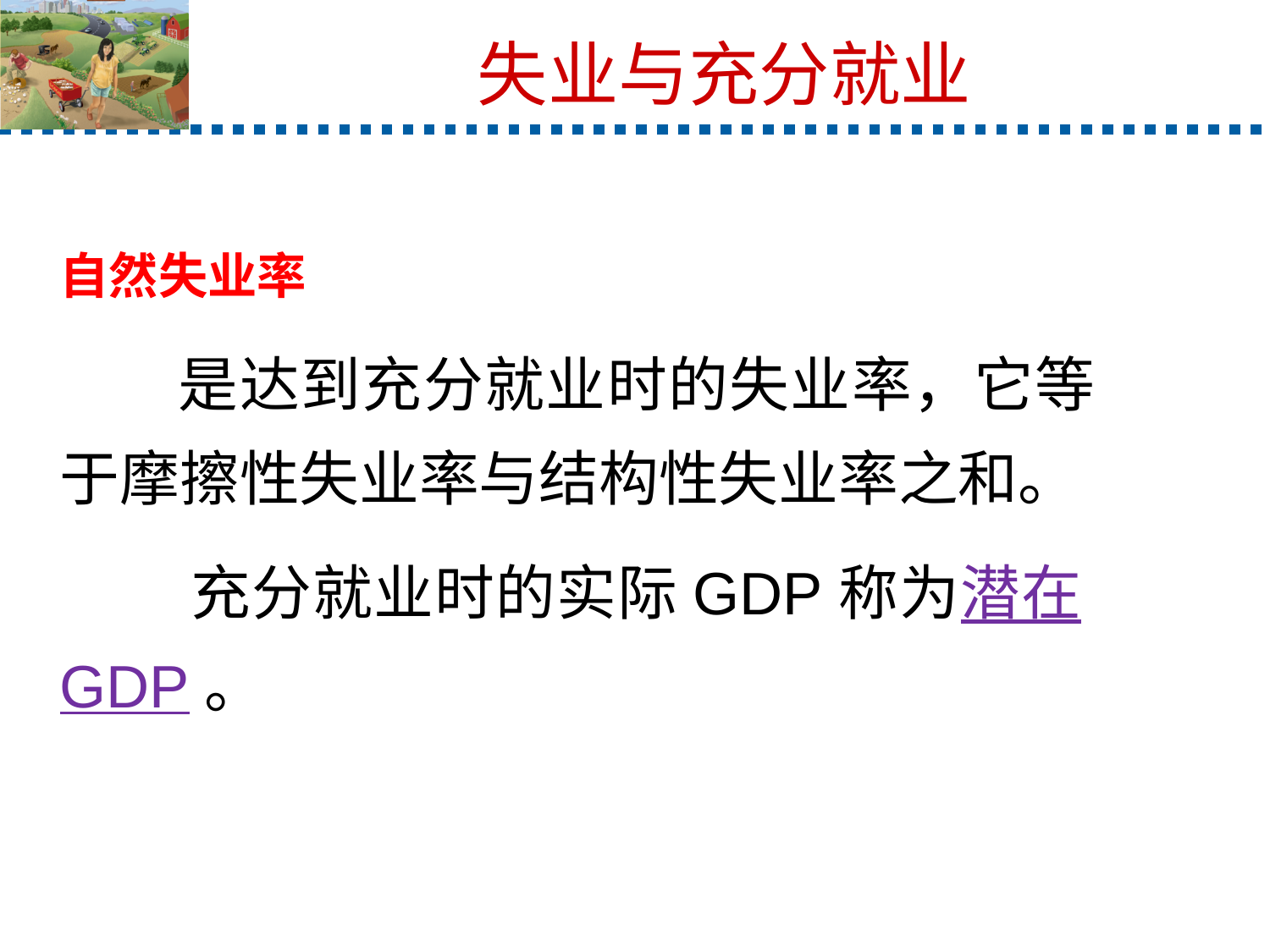

# 失业与充分就业
自然失业率
       是达到充分就业时的失业率，它等于摩擦性失业率与结构性失业率之和。
        充分就业时的实际GDP称为潜在GDP。